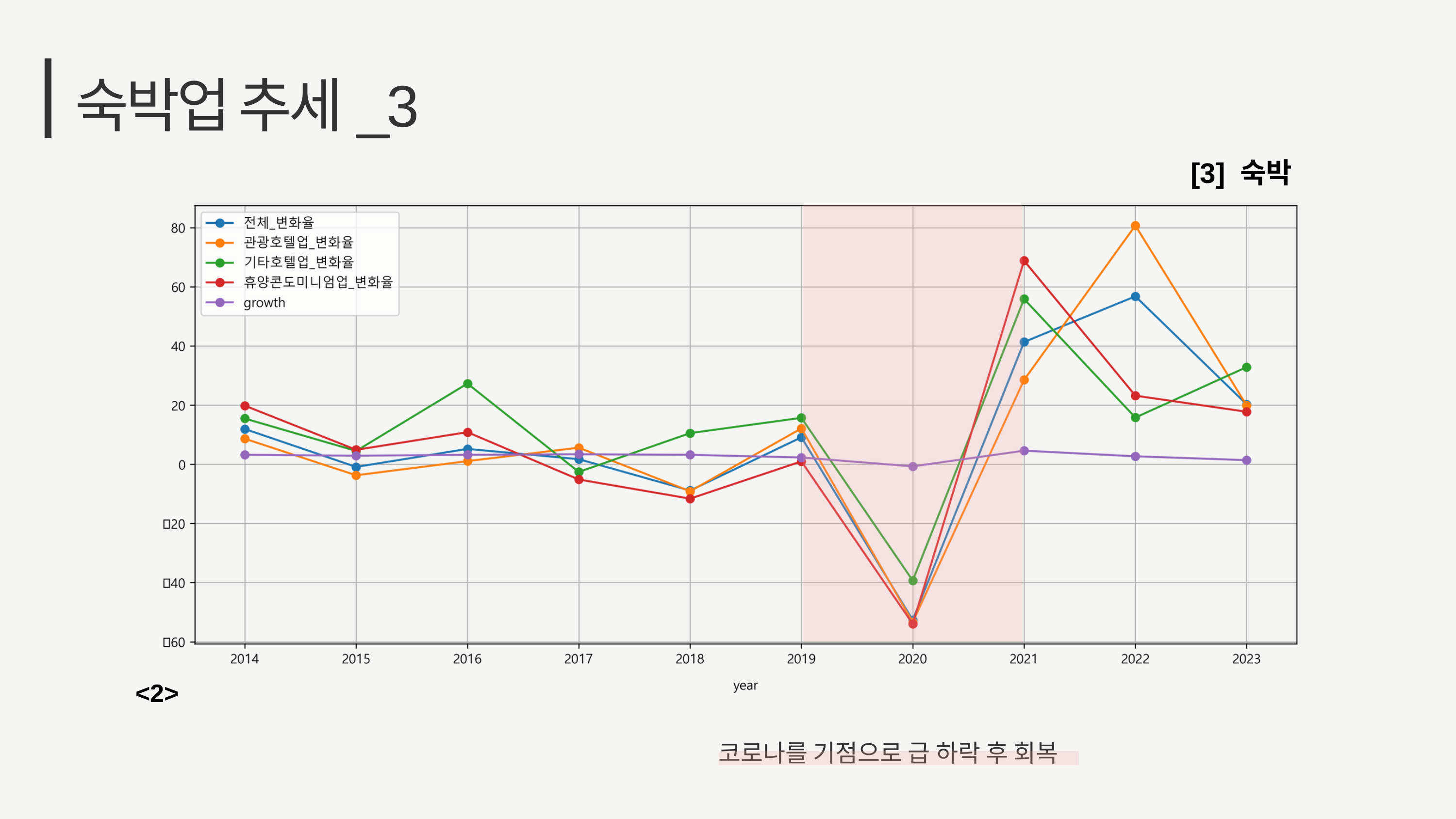

숙박업 추세_3

[3] 숙박

<2>
코로나를 기점으로 급 하락 후 회복